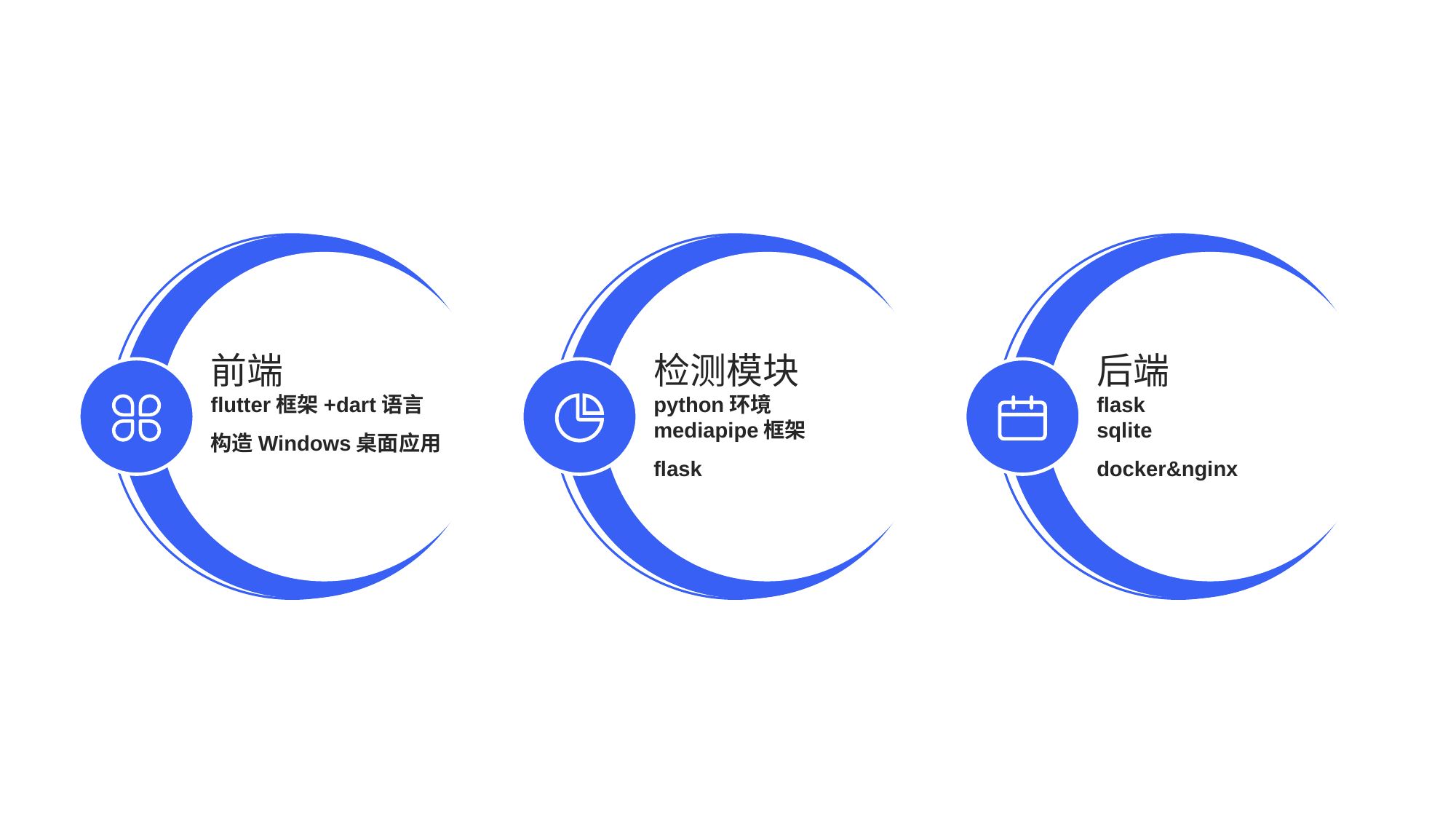

前端
检测模块
后端

flutter框架+dart语言
构造Windows桌面应用
python环境
mediapipe框架
flask
flask
sqlite
docker&nginx